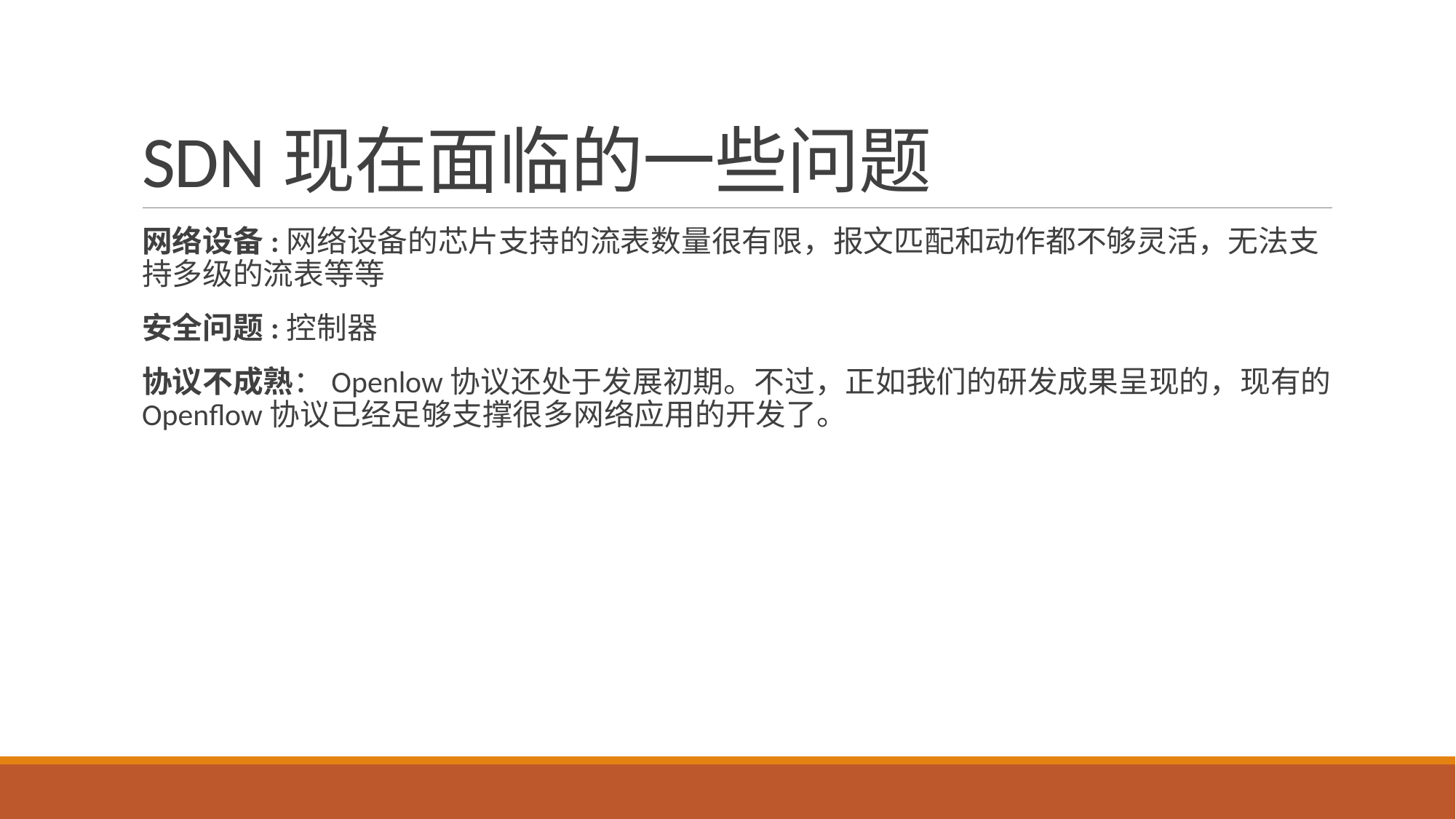

# SDN现在面临的一些问题
网络设备:网络设备的芯片支持的流表数量很有限，报文匹配和动作都不够灵活，无法支持多级的流表等等
安全问题:控制器
协议不成熟：Openlow协议还处于发展初期。不过，正如我们的研发成果呈现的，现有的Openflow协议已经足够支撑很多网络应用的开发了。